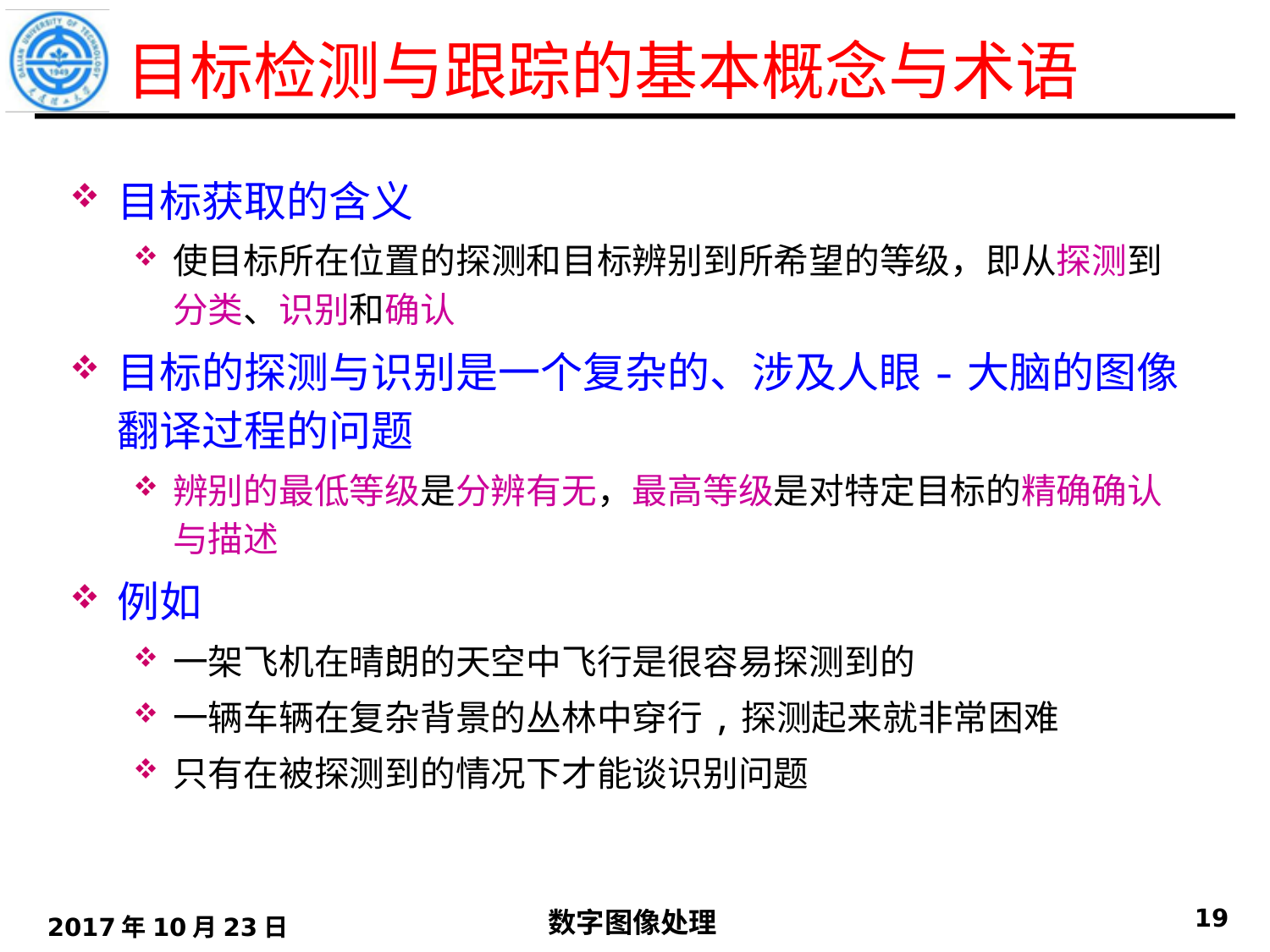

目标检测与跟踪的基本概念与术语
目标获取的含义
使目标所在位置的探测和目标辨别到所希望的等级，即从探测到分类、识别和确认
目标的探测与识别是一个复杂的、涉及人眼-大脑的图像翻译过程的问题
辨别的最低等级是分辨有无，最高等级是对特定目标的精确确认与描述
例如
一架飞机在晴朗的天空中飞行是很容易探测到的
一辆车辆在复杂背景的丛林中穿行,探测起来就非常困难
只有在被探测到的情况下才能谈识别问题